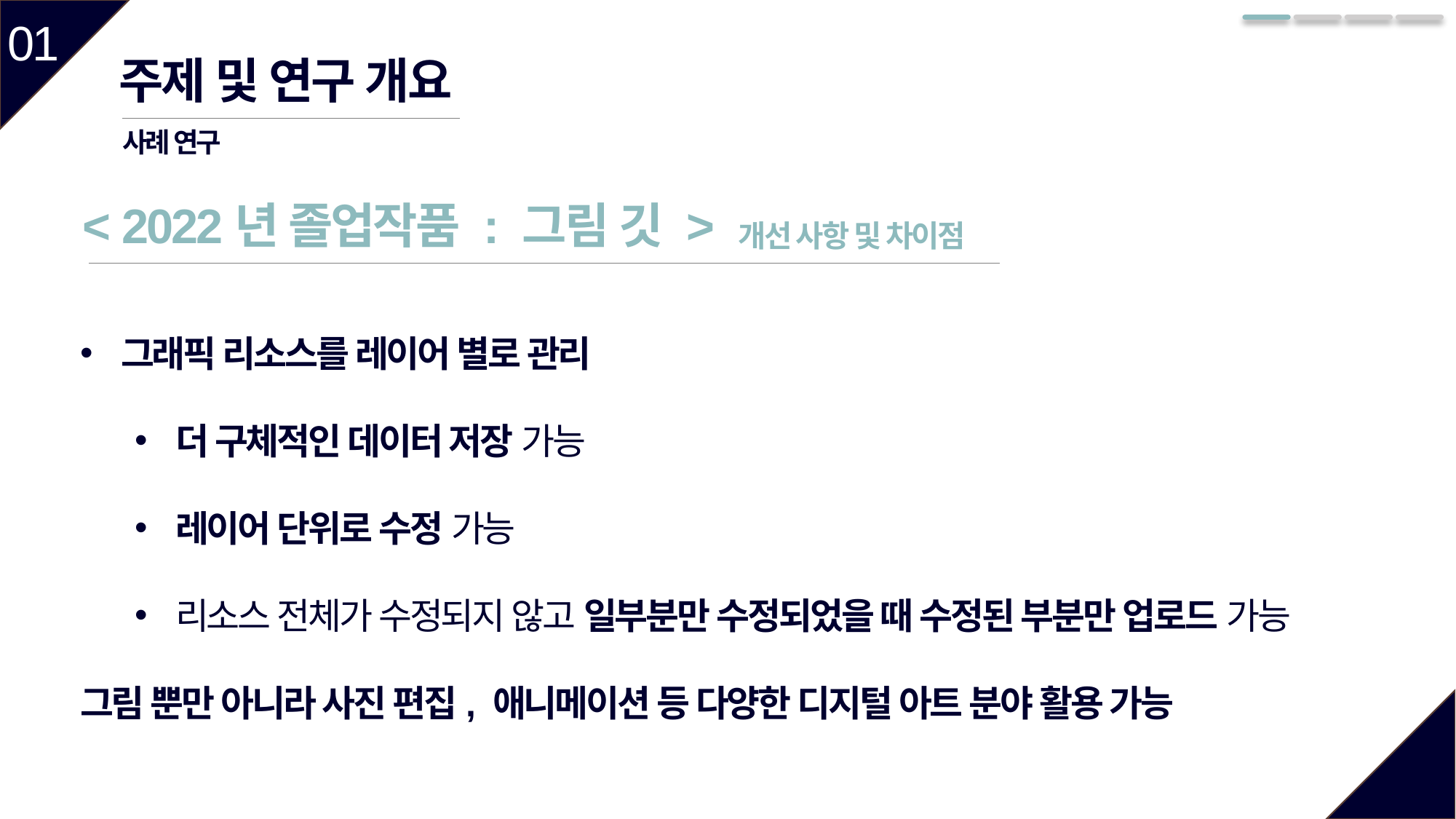

01
주제 및 연구 개요
사례 연구
< 2022년 졸업작품 : 그림 깃 >
개선 사항 및 차이점
그래픽 리소스를 레이어 별로 관리
더 구체적인 데이터 저장 가능
레이어 단위로 수정 가능
리소스 전체가 수정되지 않고 일부분만 수정되었을 때 수정된 부분만 업로드 가능
그림 뿐만 아니라 사진 편집, 애니메이션 등 다양한 디지털 아트 분야 활용 가능